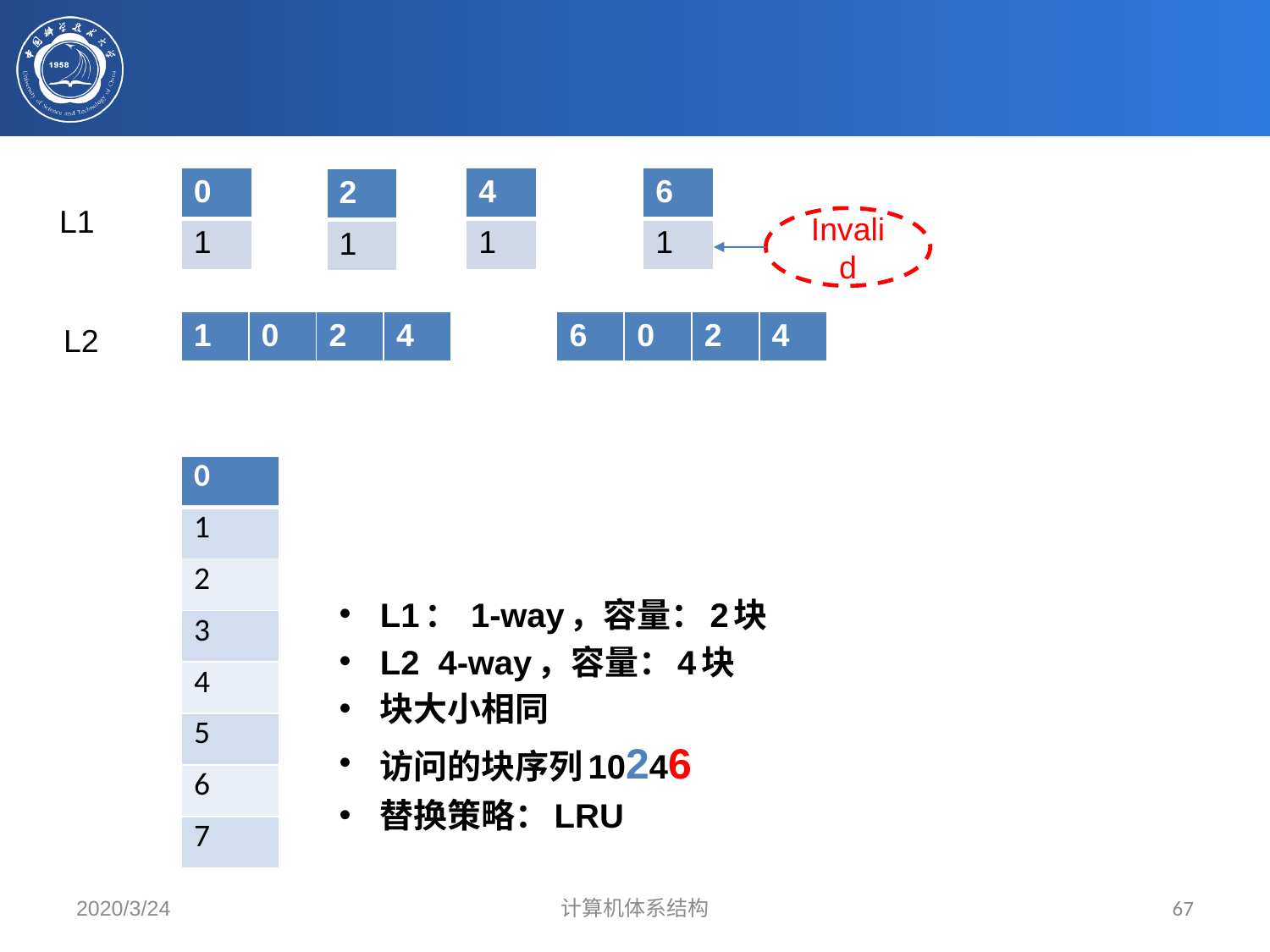

#
| 0 |
| --- |
| 1 |
| 4 |
| --- |
| 1 |
| 6 |
| --- |
| 1 |
| 2 |
| --- |
| 1 |
L1
Invalid
| 1 | 0 | 2 | 4 |
| --- | --- | --- | --- |
| 6 | 0 | 2 | 4 |
| --- | --- | --- | --- |
L2
| 0 |
| --- |
| 1 |
| 2 |
| 3 |
| 4 |
| 5 |
| 6 |
| 7 |
L1： 1-way，容量：2块
L2  4-way，容量：4块
块大小相同
访问的块序列10246
替换策略：LRU
2020/3/24
计算机体系结构
67